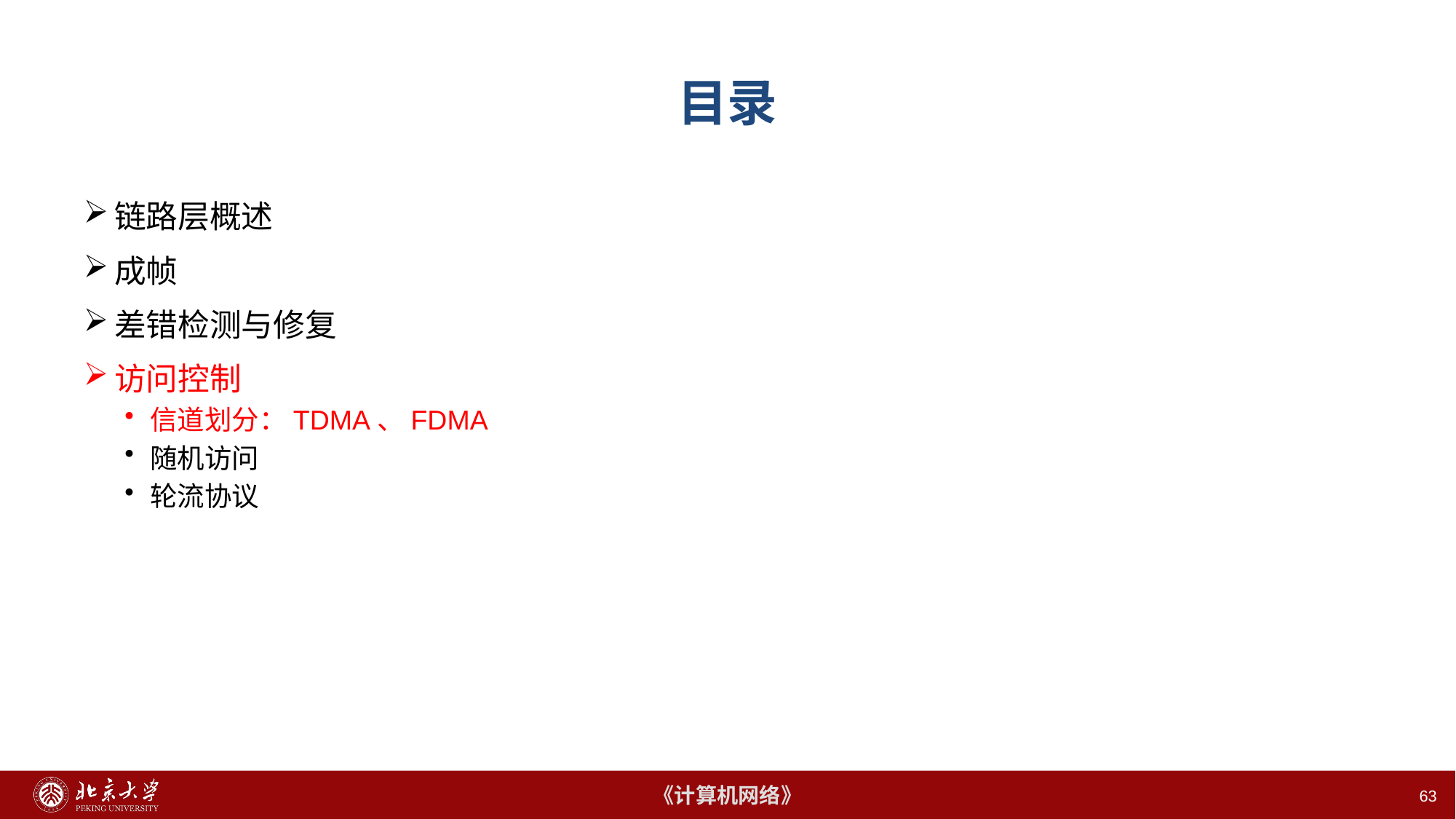

# 目录
链路层概述
成帧
差错检测与修复
访问控制
信道划分：TDMA、FDMA
随机访问
轮流协议
63